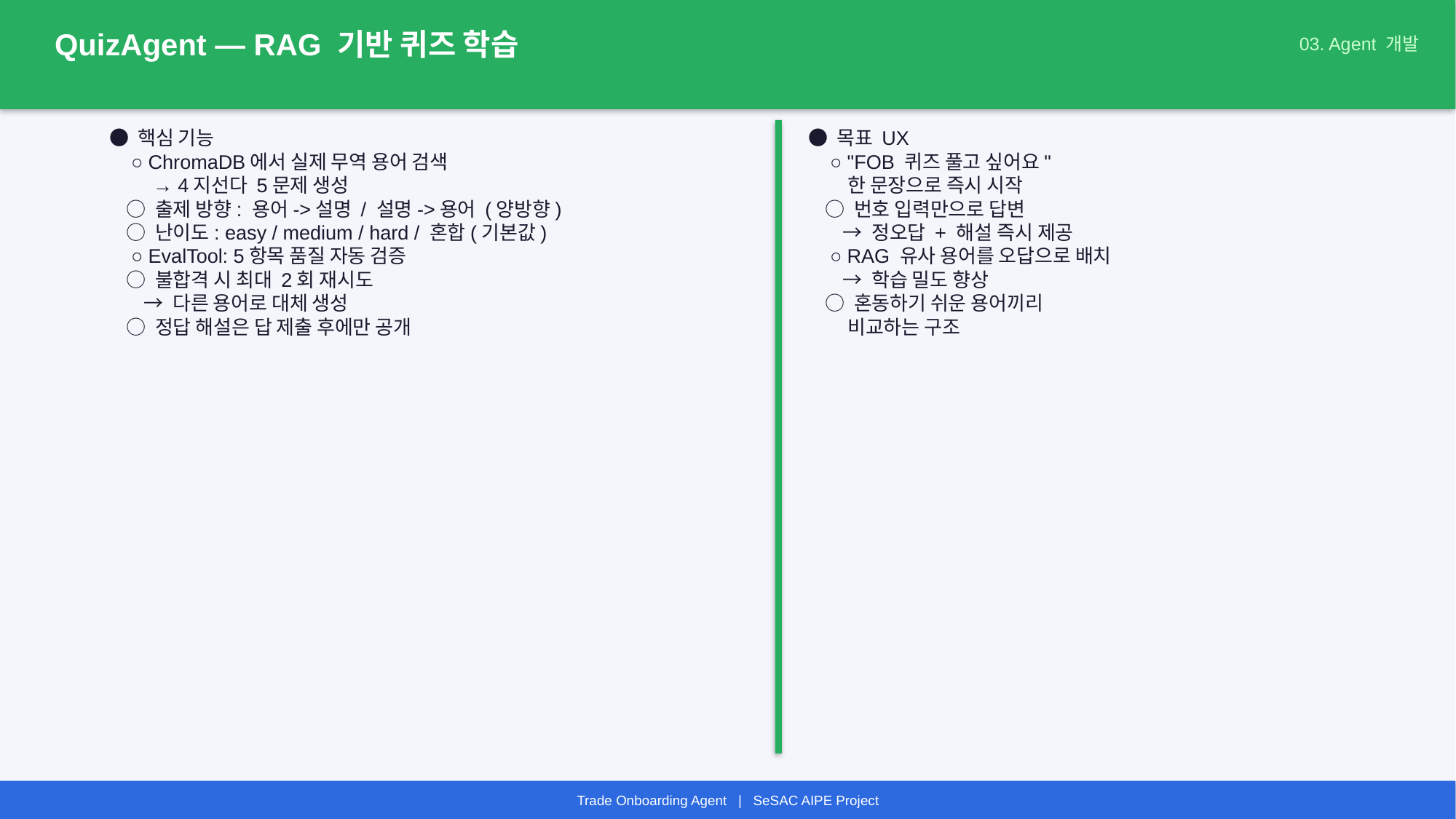

QuizAgent — RAG 기반 퀴즈 학습
03. Agent 개발
● 핵심 기능
    ○ ChromaDB에서 실제 무역 용어 검색
        → 4지선다 5문제 생성
    ○ 출제 방향: 용어->설명 / 설명->용어 (양방향)
    ○ 난이도: easy / medium / hard / 혼합(기본값)
    ○ EvalTool: 5항목 품질 자동 검증
    ○ 불합격 시 최대 2회 재시도
        → 다른 용어로 대체 생성
    ○ 정답 해설은 답 제출 후에만 공개

● 목표 UX
    ○ "FOB 퀴즈 풀고 싶어요"
        한 문장으로 즉시 시작
    ○ 번호 입력만으로 답변
        → 정오답 + 해설 즉시 제공
    ○ RAG 유사 용어를 오답으로 배치
        → 학습 밀도 향상
    ○ 혼동하기 쉬운 용어끼리
        비교하는 구조

Trade Onboarding Agent   |   SeSAC AIPE Project